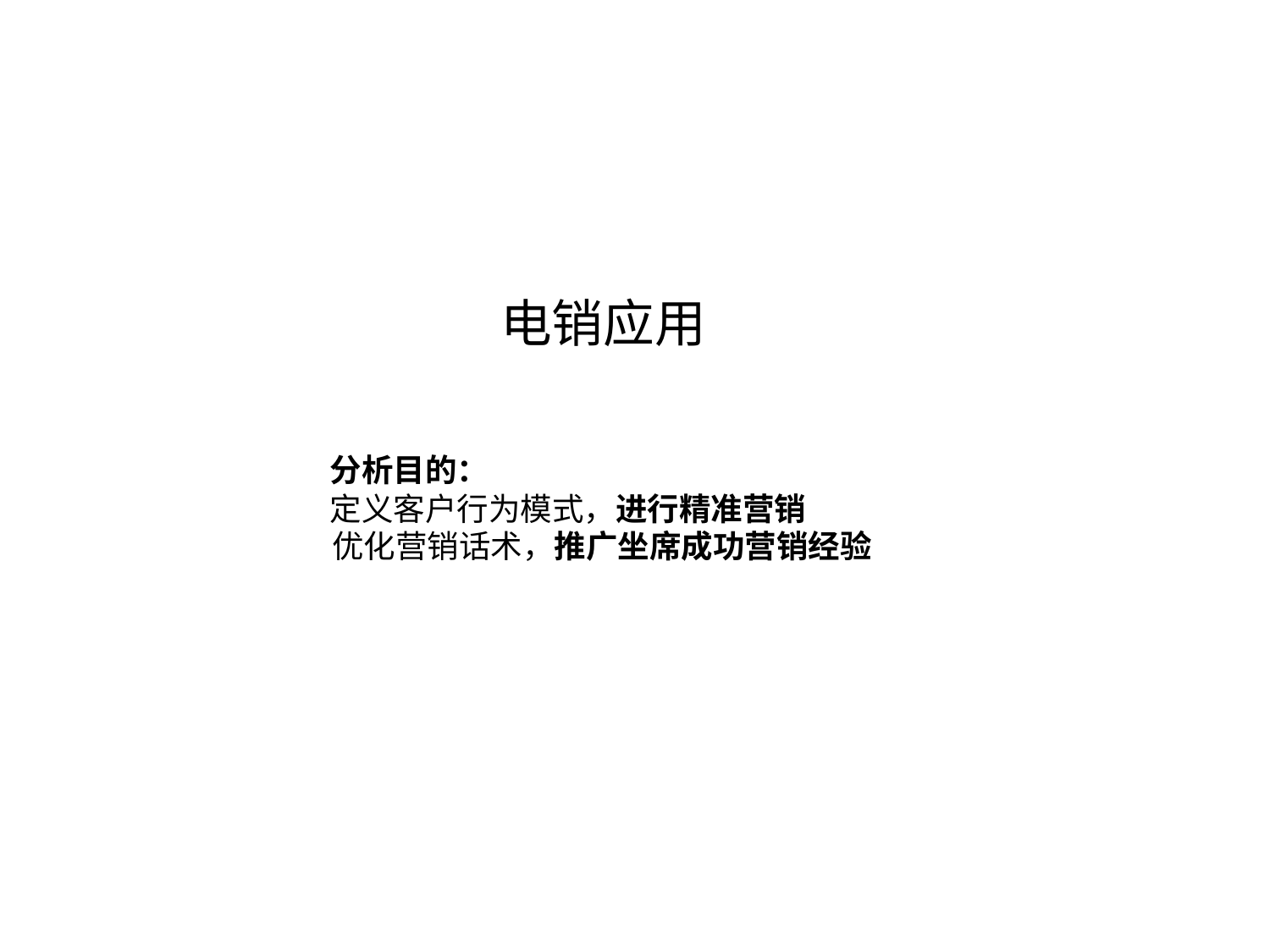

电销应用
分析目的：
定义客户行为模式，进行精准营销
优化营销话术，推广坐席成功营销经验